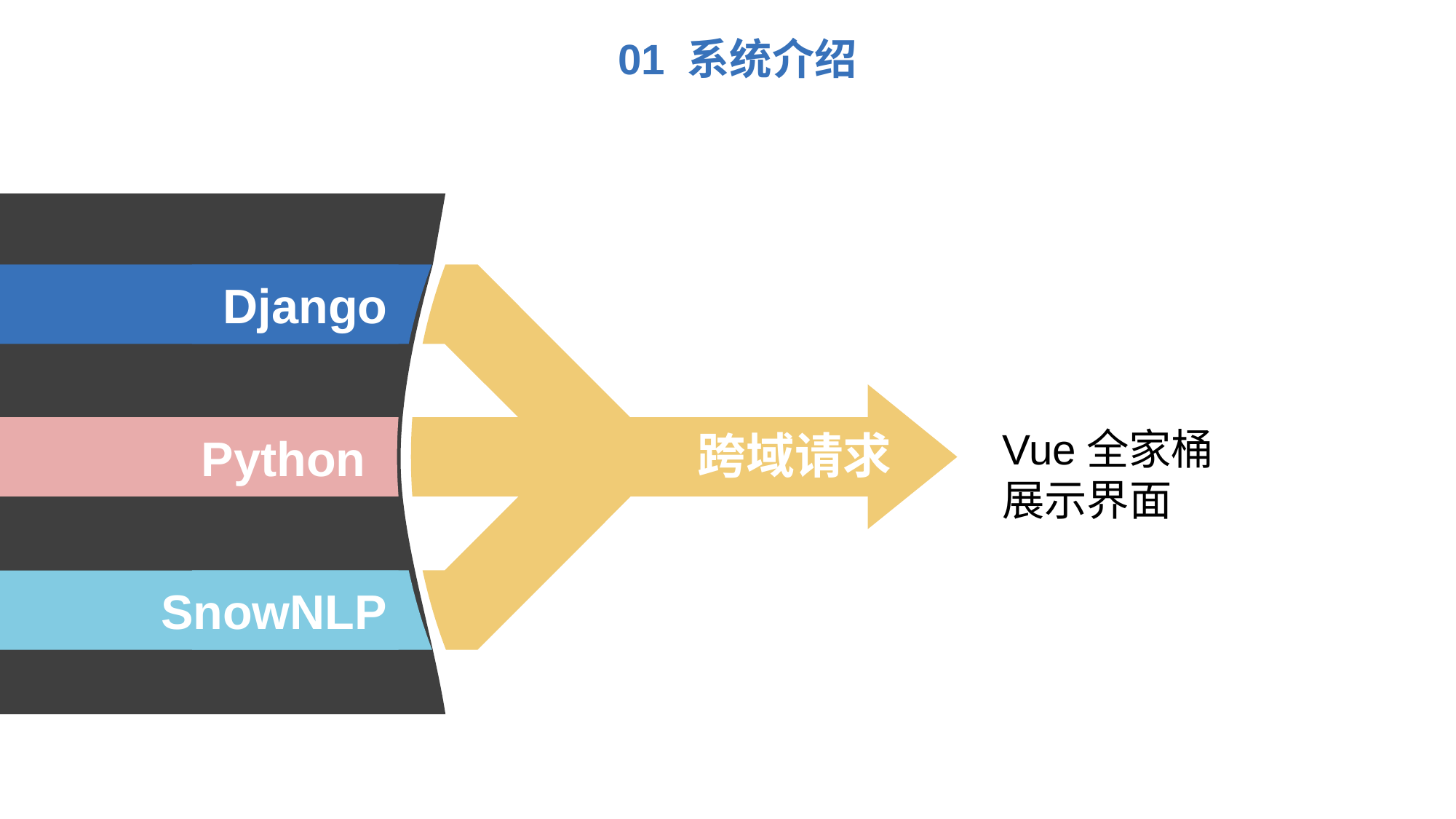

01 系统介绍

跨域请求
Django

Python

Vue全家桶
展示界面

SnowNLP